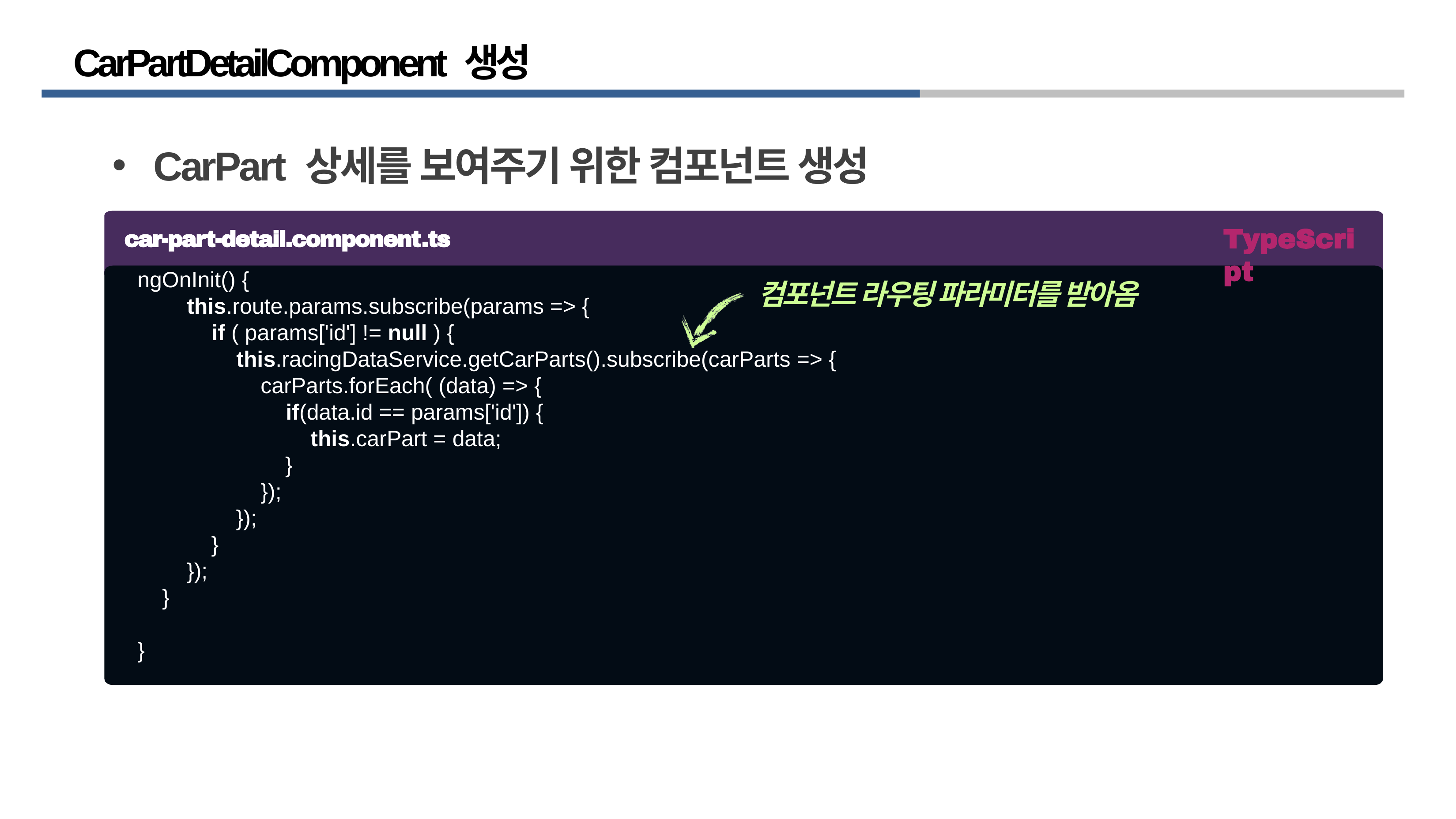

# CarPartDetailComponent 생성
CarPart 상세를 보여주기 위한 컴포넌트 생성

TypeScript
car-part-detail.component.ts
ngOnInit() {
        this.route.params.subscribe(params => {
            if ( params['id'] != null ) {
                this.racingDataService.getCarParts().subscribe(carParts => {
                    carParts.forEach( (data) => {
                        if(data.id == params['id']) {
                            this.carPart = data;
                        }
                    });
                });
            }
        });
    }
}

 컴포넌트 라우팅 파라미터를 받아옴